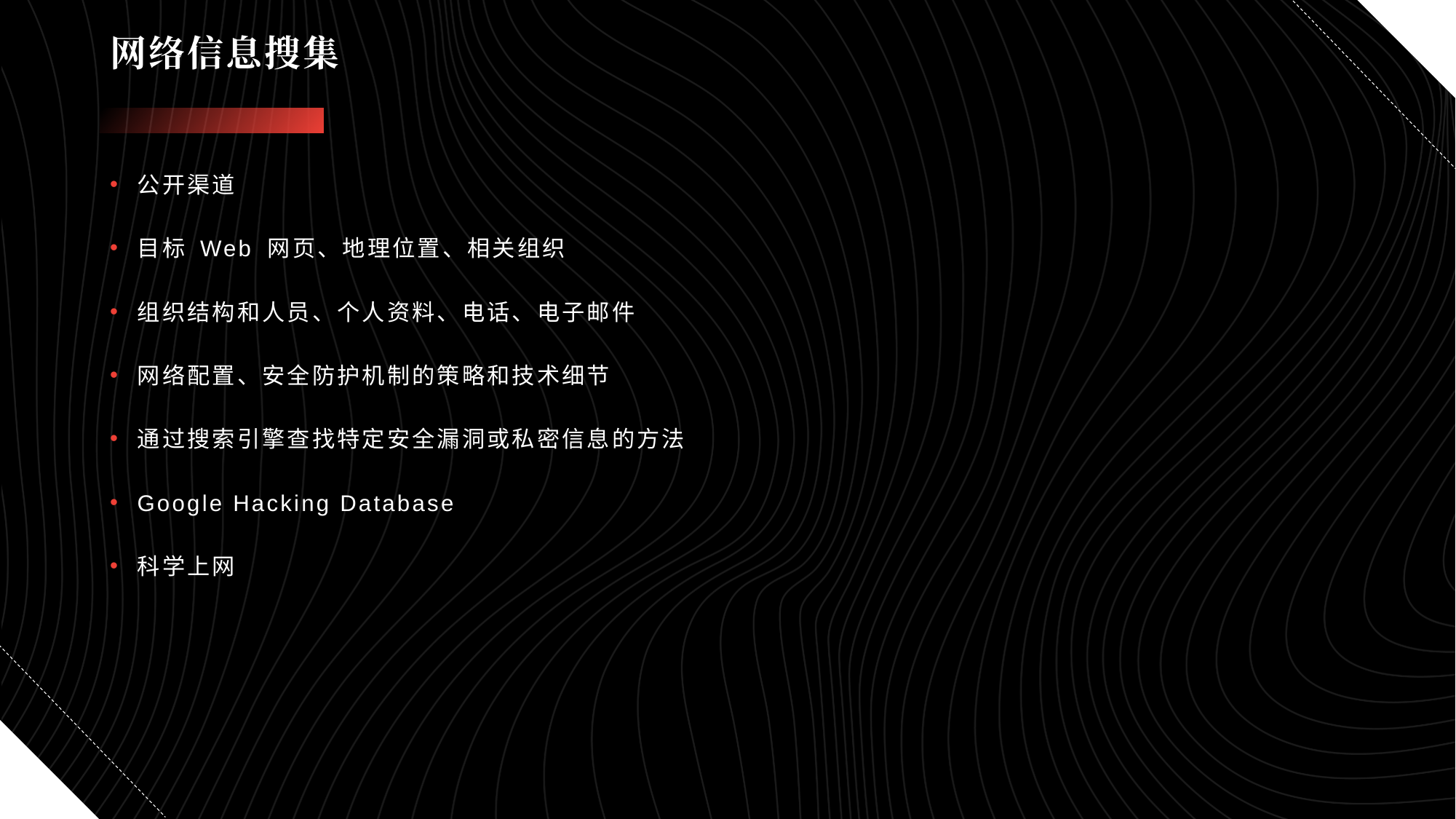

# 网络信息搜集
公开渠道
目标 Web 网页、地理位置、相关组织
组织结构和人员、个人资料、电话、电子邮件
网络配置、安全防护机制的策略和技术细节
通过搜索引擎查找特定安全漏洞或私密信息的方法
Google Hacking Database
科学上网